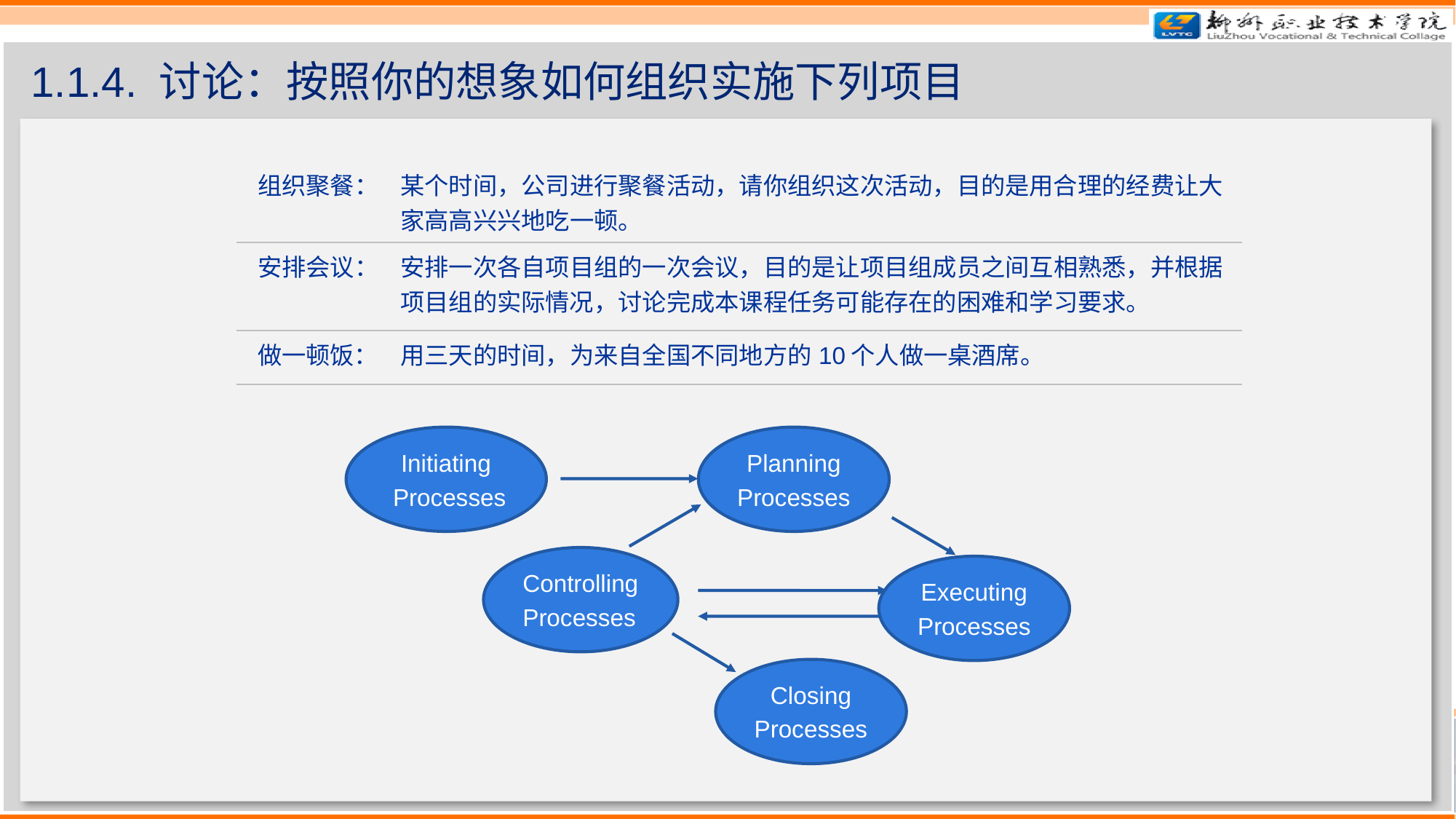

# 1.1.4. 讨论：按照你的想象如何组织实施下列项目
| 组织聚餐： | 某个时间，公司进行聚餐活动，请你组织这次活动，目的是用合理的经费让大家高高兴兴地吃一顿。 |
| --- | --- |
| 安排会议： | 安排一次各自项目组的一次会议，目的是让项目组成员之间互相熟悉，并根据项目组的实际情况，讨论完成本课程任务可能存在的困难和学习要求。 |
| 做一顿饭： | 用三天的时间，为来自全国不同地方的10个人做一桌酒席。 |
Initiating
 Processes
Planning
Processes

Controlling
Processes
Executing
Processes

Closing
Processes